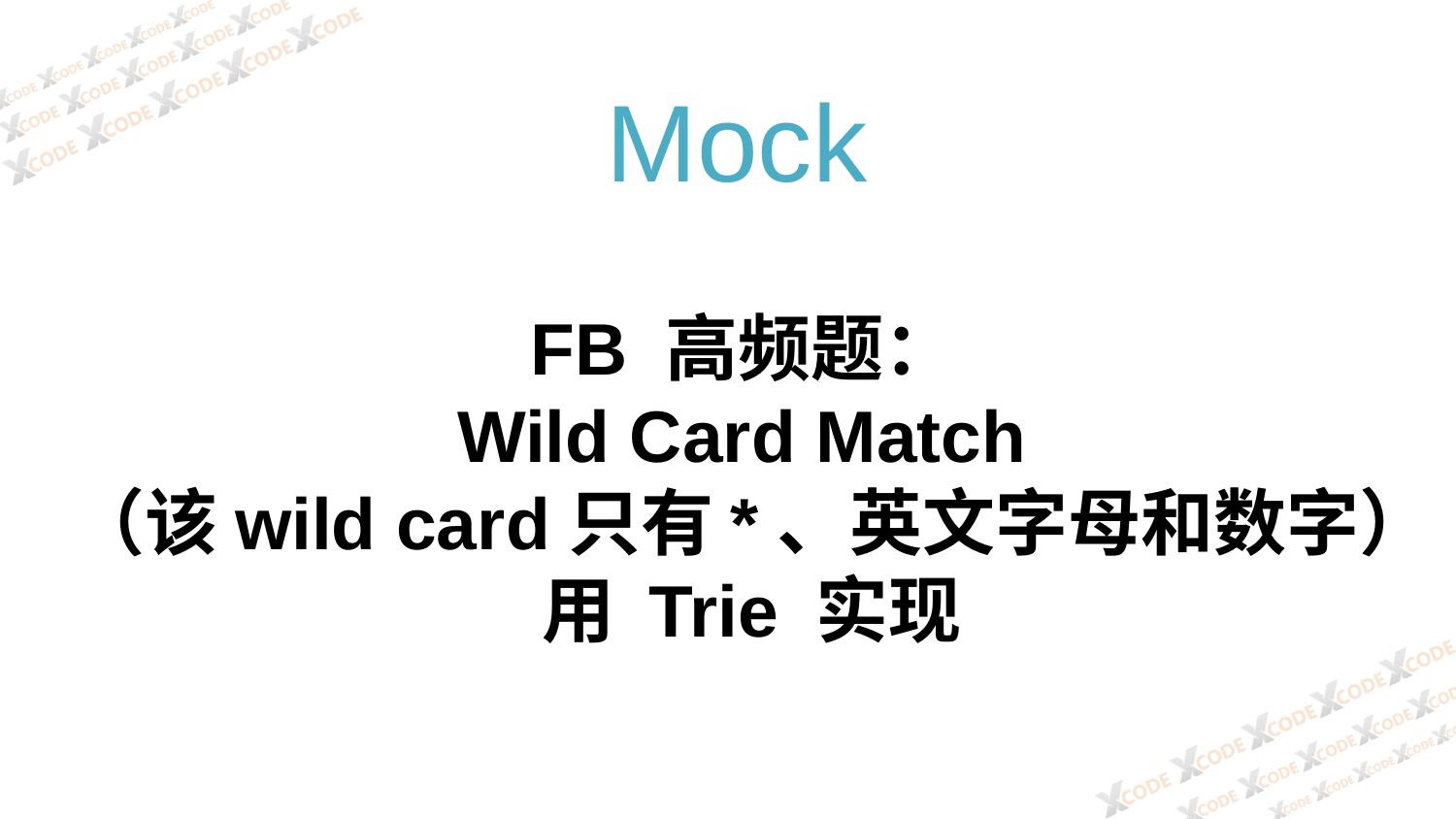

Mock
FB 高频题：
Wild Card Match
（该wild card只有*、英文字母和数字）
用 Trie 实现